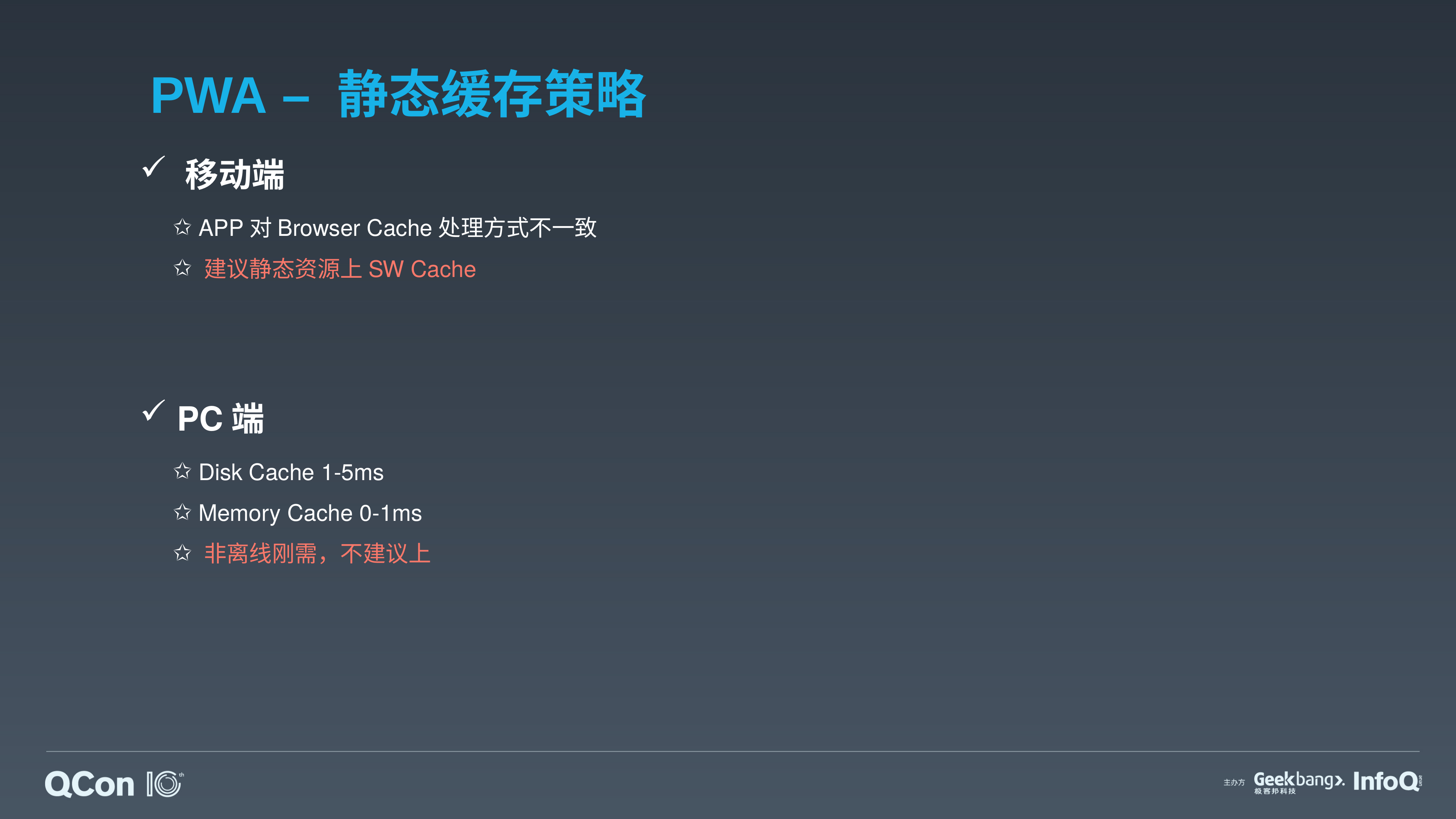

# PWA – 静态缓存策略
 移动端
 APP对Browser Cache处理方式不一致
 建议静态资源上SW Cache

 PC端
 Disk Cache 1-5ms
 Memory Cache 0-1ms
 非离线刚需，不建议上